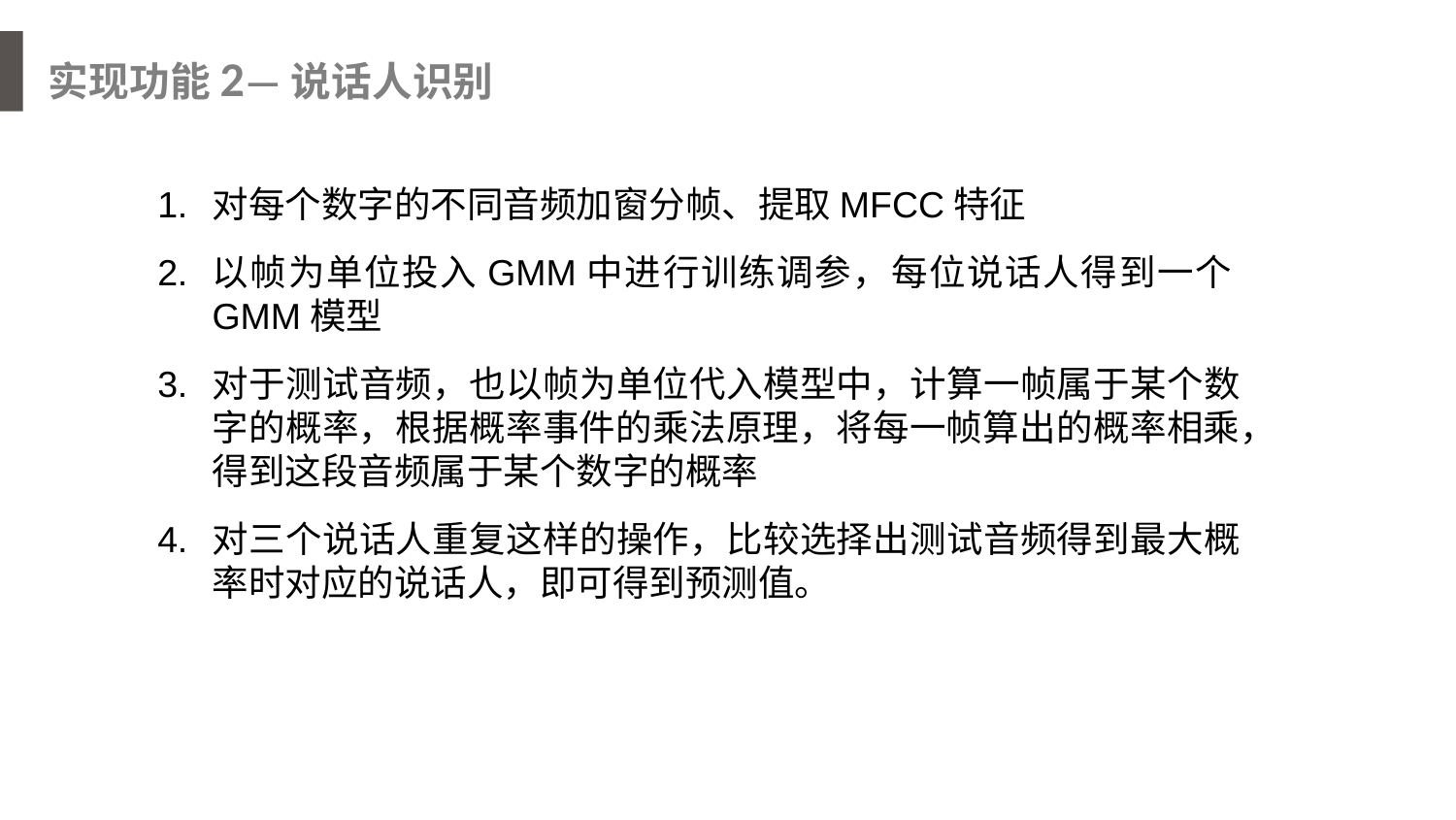

小车语音识别的功能目标
实现功能2—说话人识别
对每个数字的不同音频加窗分帧、提取MFCC特征
以帧为单位投入GMM中进行训练调参，每位说话人得到一个GMM模型
对于测试音频，也以帧为单位代入模型中，计算一帧属于某个数字的概率，根据概率事件的乘法原理，将每一帧算出的概率相乘，得到这段音频属于某个数字的概率
对三个说话人重复这样的操作，比较选择出测试音频得到最大概率时对应的说话人，即可得到预测值。